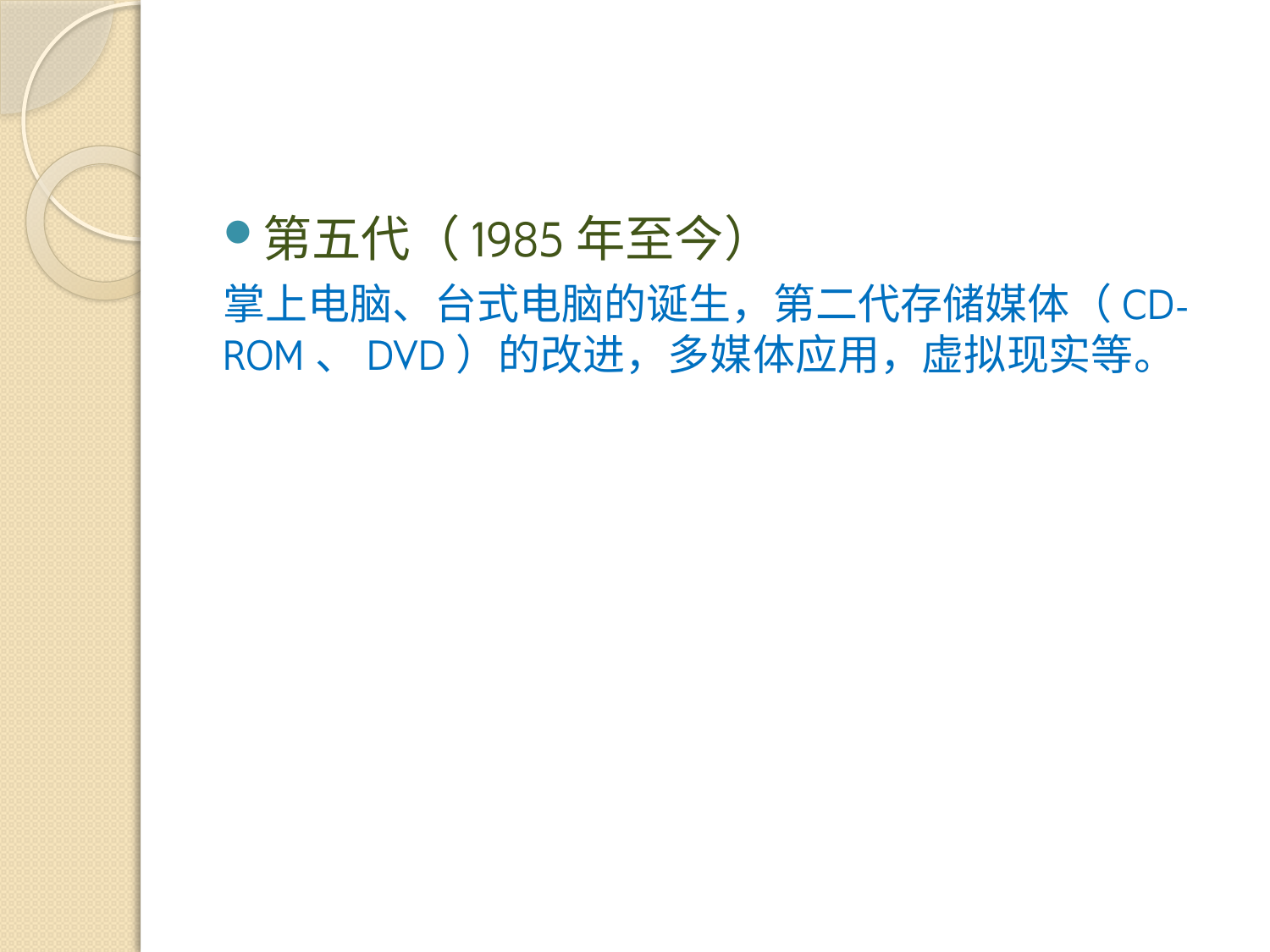

#
第五代（1985年至今）
掌上电脑、台式电脑的诞生，第二代存储媒体（CD-ROM、DVD）的改进，多媒体应用，虚拟现实等。